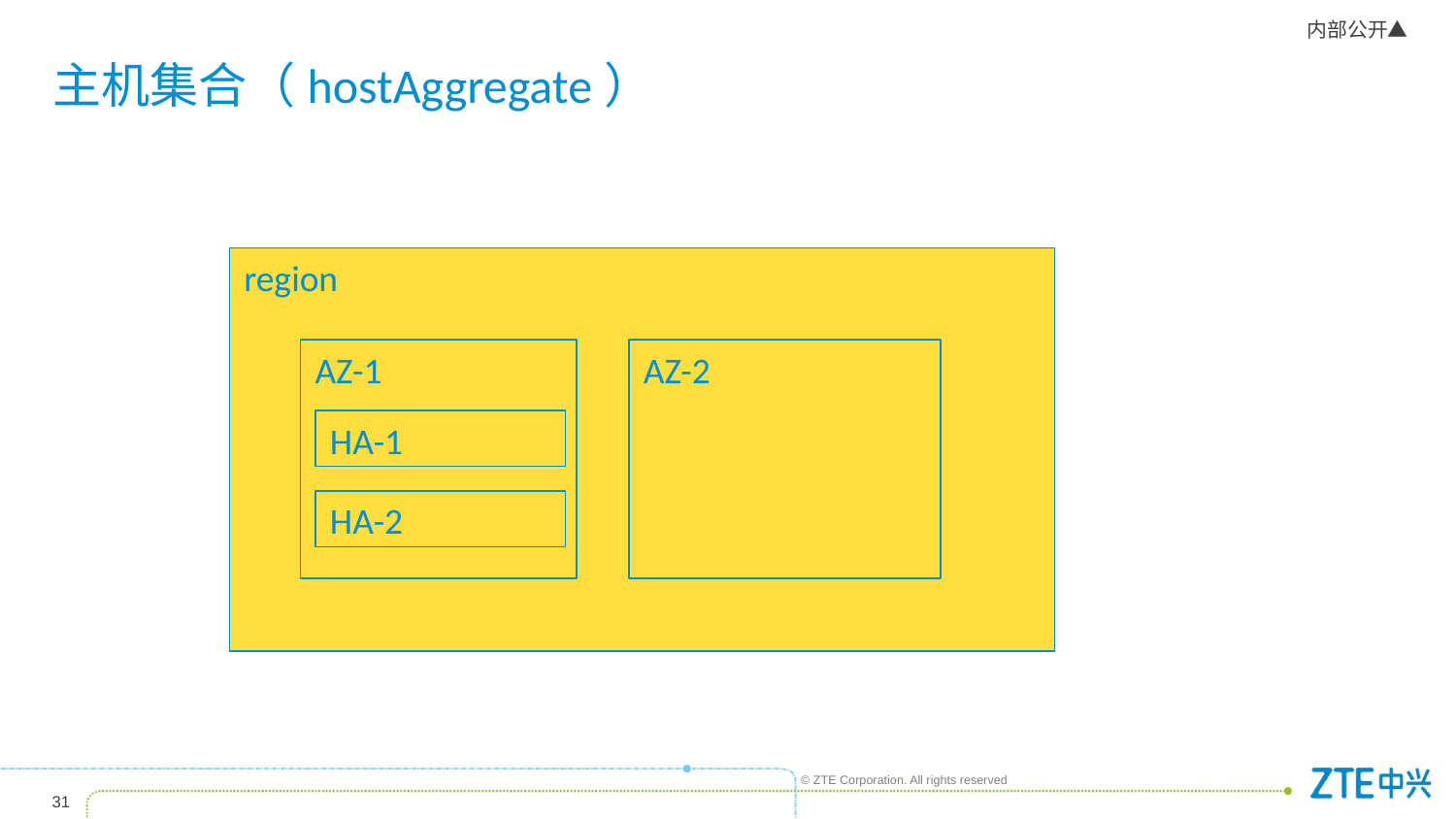

# 主机集合（hostAggregate）
region
AZ-1
AZ-2
HA-1
HA-2